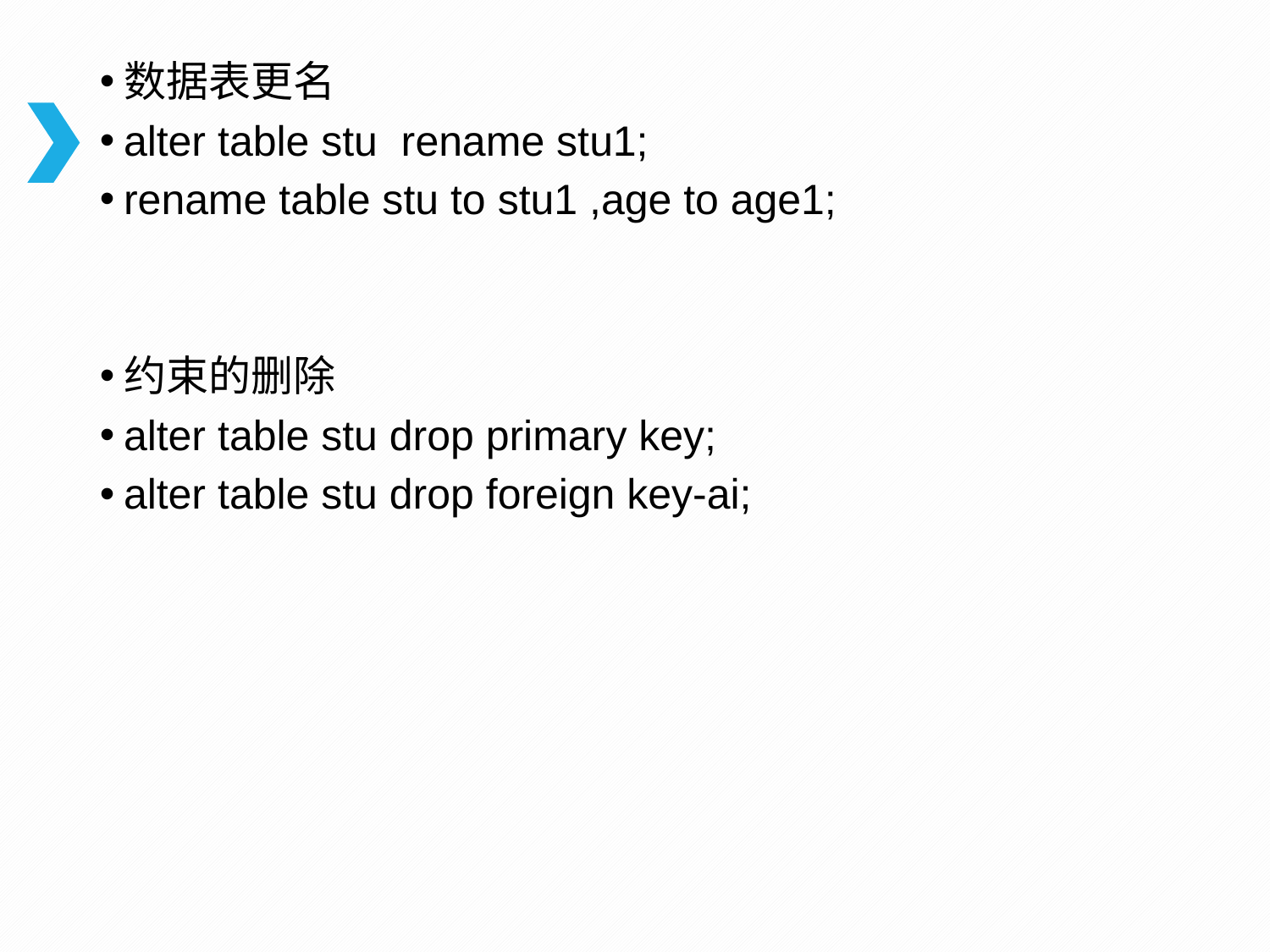

数据表更名
alter table stu  rename stu1;
rename table stu to stu1 ,age to age1;

约束的删除
alter table stu drop primary key;
alter table stu drop foreign key-ai;